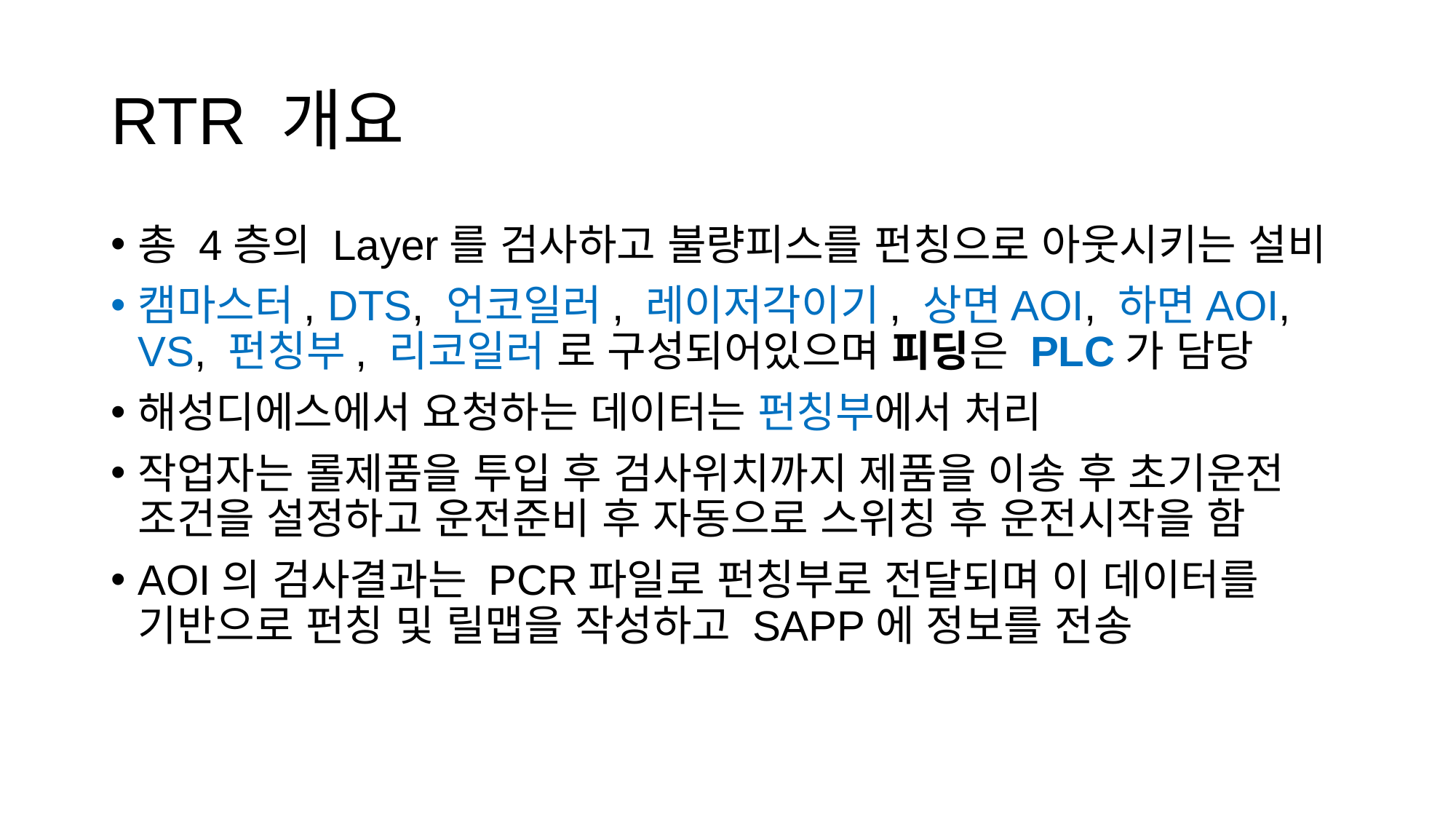

# RTR 개요
총 4층의 Layer를 검사하고 불량피스를 펀칭으로 아웃시키는 설비
캠마스터, DTS, 언코일러, 레이저각이기, 상면AOI, 하면AOI, VS, 펀칭부, 리코일러 로 구성되어있으며 피딩은 PLC가 담당
해성디에스에서 요청하는 데이터는 펀칭부에서 처리
작업자는 롤제품을 투입 후 검사위치까지 제품을 이송 후 초기운전 조건을 설정하고 운전준비 후 자동으로 스위칭 후 운전시작을 함
AOI의 검사결과는 PCR파일로 펀칭부로 전달되며 이 데이터를 기반으로 펀칭 및 릴맵을 작성하고 SAPP에 정보를 전송